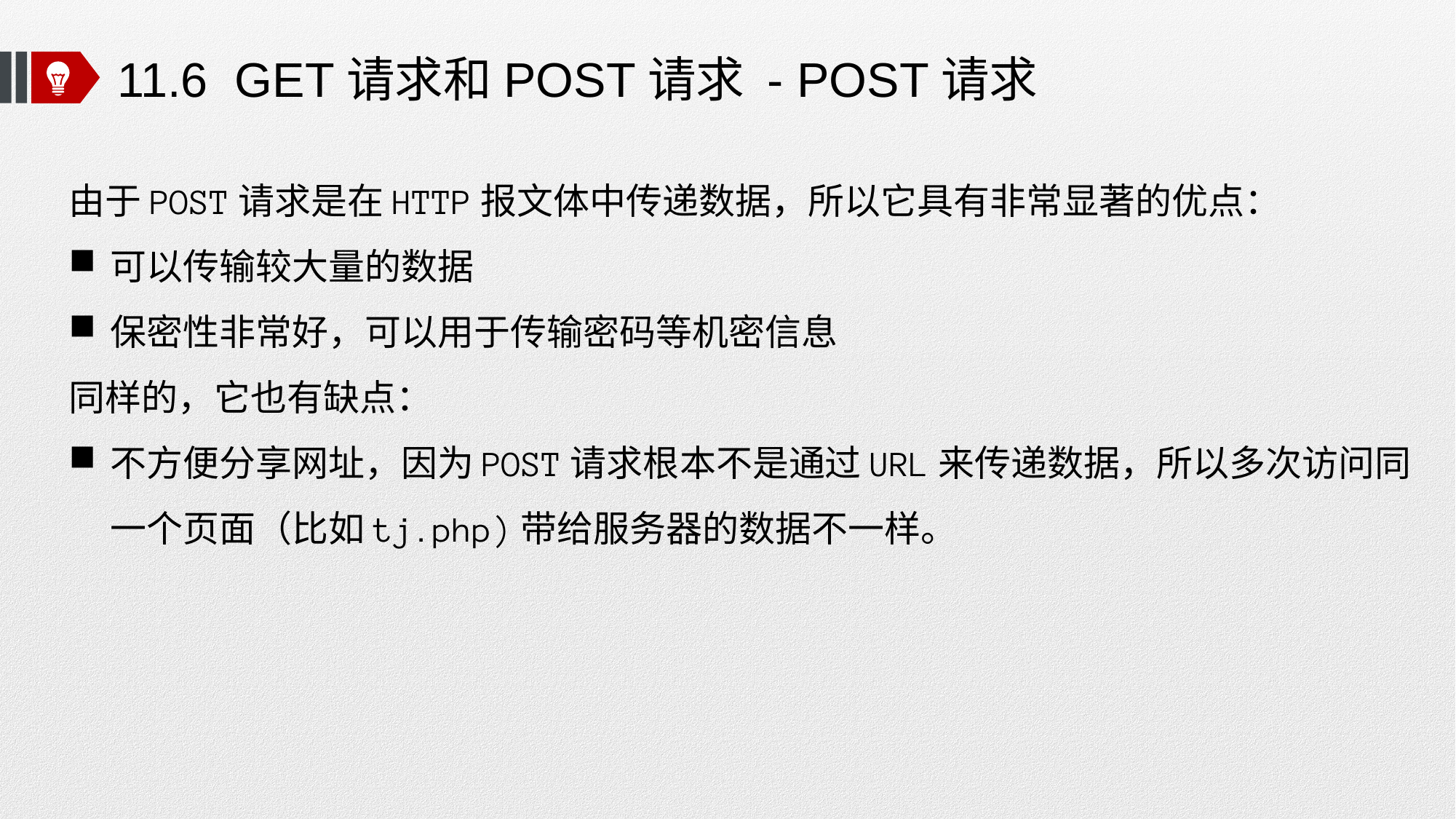

# 11.6  GET请求和POST请求 - POST请求

由于POST请求是在HTTP报文体中传递数据，所以它具有非常显著的优点：
可以传输较大量的数据
保密性非常好，可以用于传输密码等机密信息
同样的，它也有缺点：
不方便分享网址，因为POST请求根本不是通过URL来传递数据，所以多次访问同一个页面（比如tj.php)带给服务器的数据不一样。